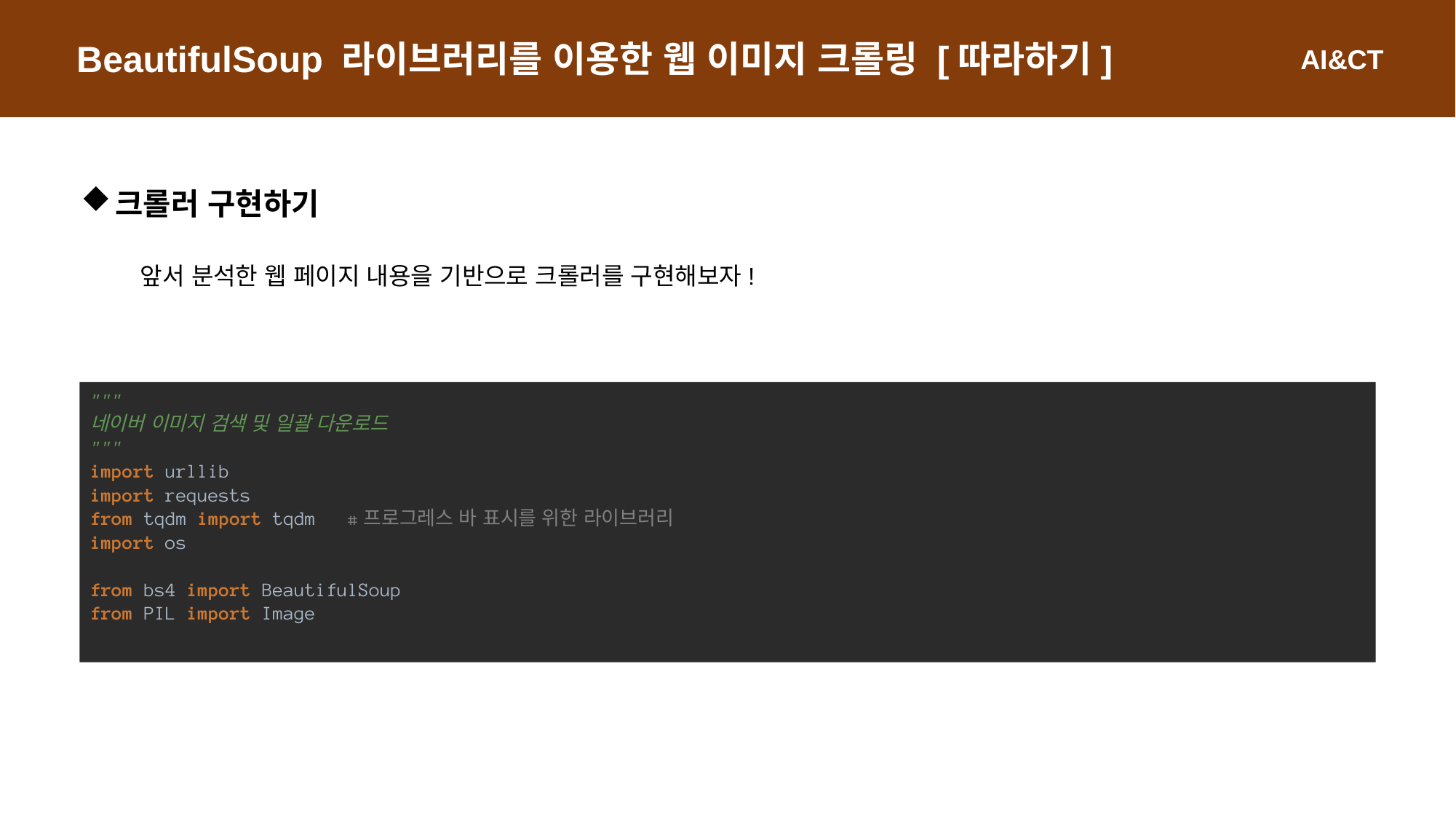

BeautifulSoup 라이브러리를 이용한 웹 이미지 크롤링 [따라하기]
크롤러 구현하기
앞서 분석한 웹 페이지 내용을 기반으로 크롤러를 구현해보자!
"""
네이버 이미지 검색 및 일괄 다운로드
"""
import urllib
import requests
from tqdm import tqdm   #프로그레스 바 표시를 위한 라이브러리
import os
from bs4 import BeautifulSoup
from PIL import Image